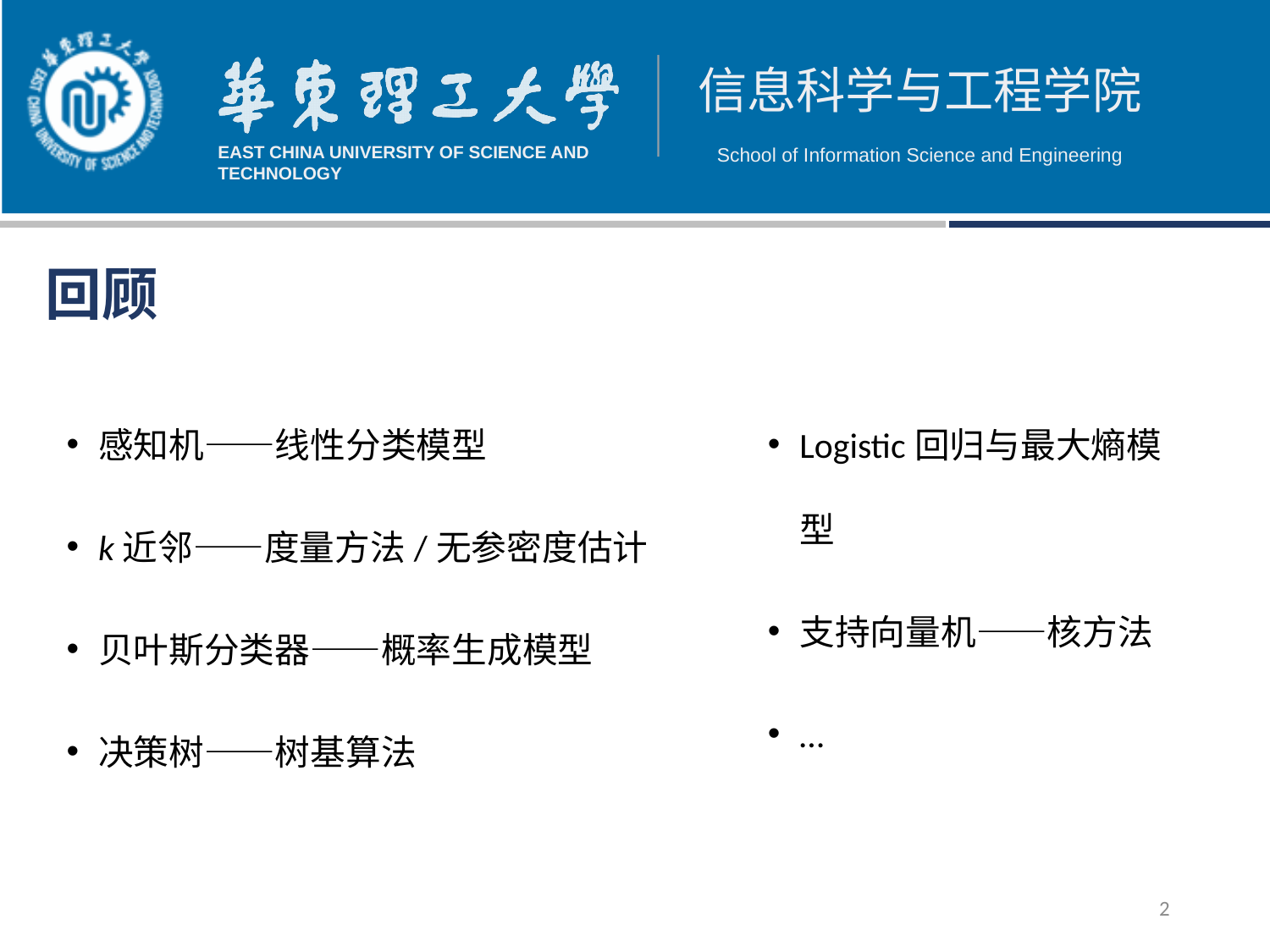

回顾
感知机——线性分类模型
k近邻——度量方法/无参密度估计
贝叶斯分类器——概率生成模型
决策树——树基算法
Logistic回归与最大熵模型
支持向量机——核方法
…
2